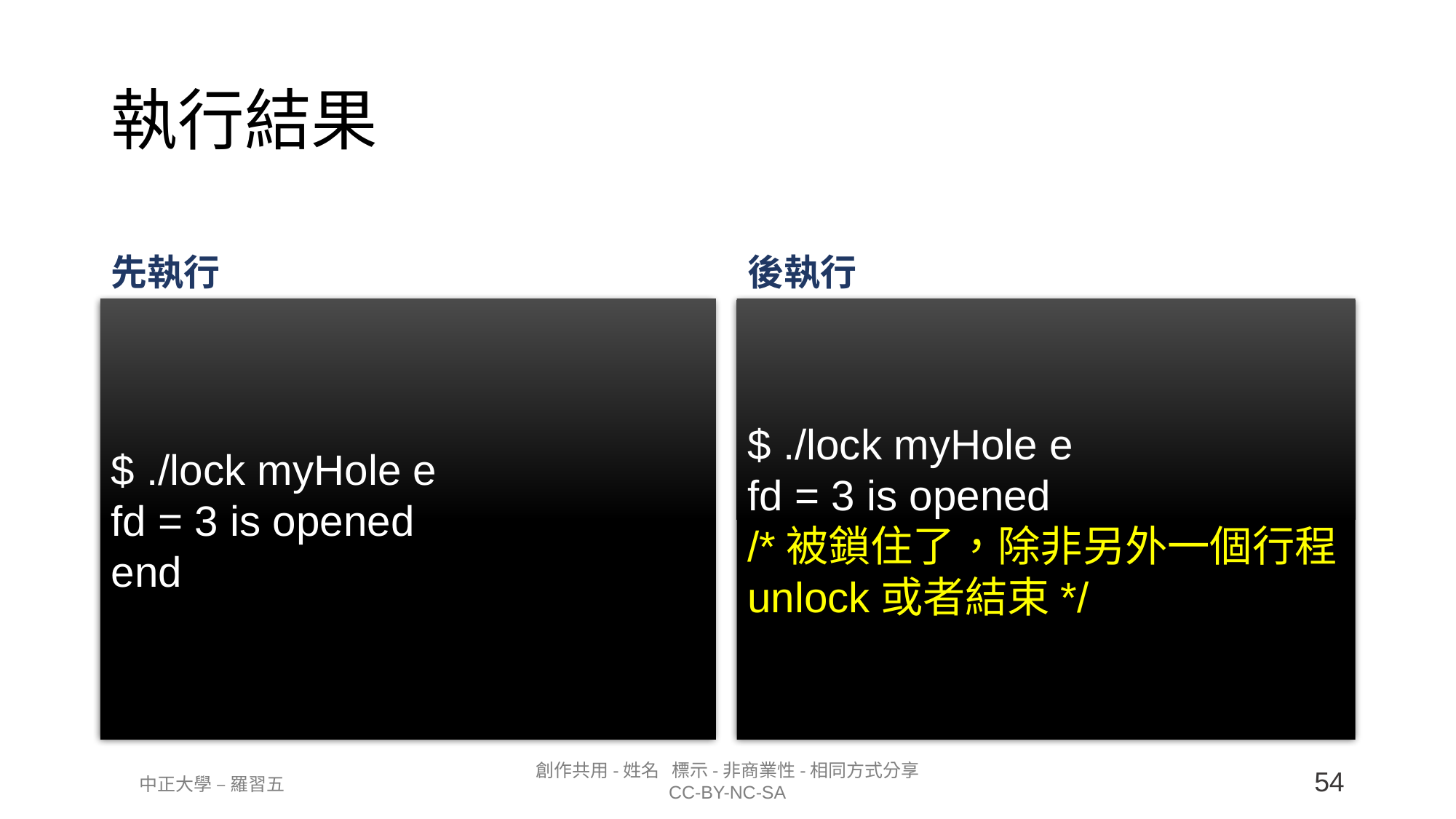

# 執行結果
先執行
後執行
$ ./lock myHole e
fd = 3 is opened
end
$ ./lock myHole e
fd = 3 is opened
/*被鎖住了，除非另外一個行程unlock或者結束*/